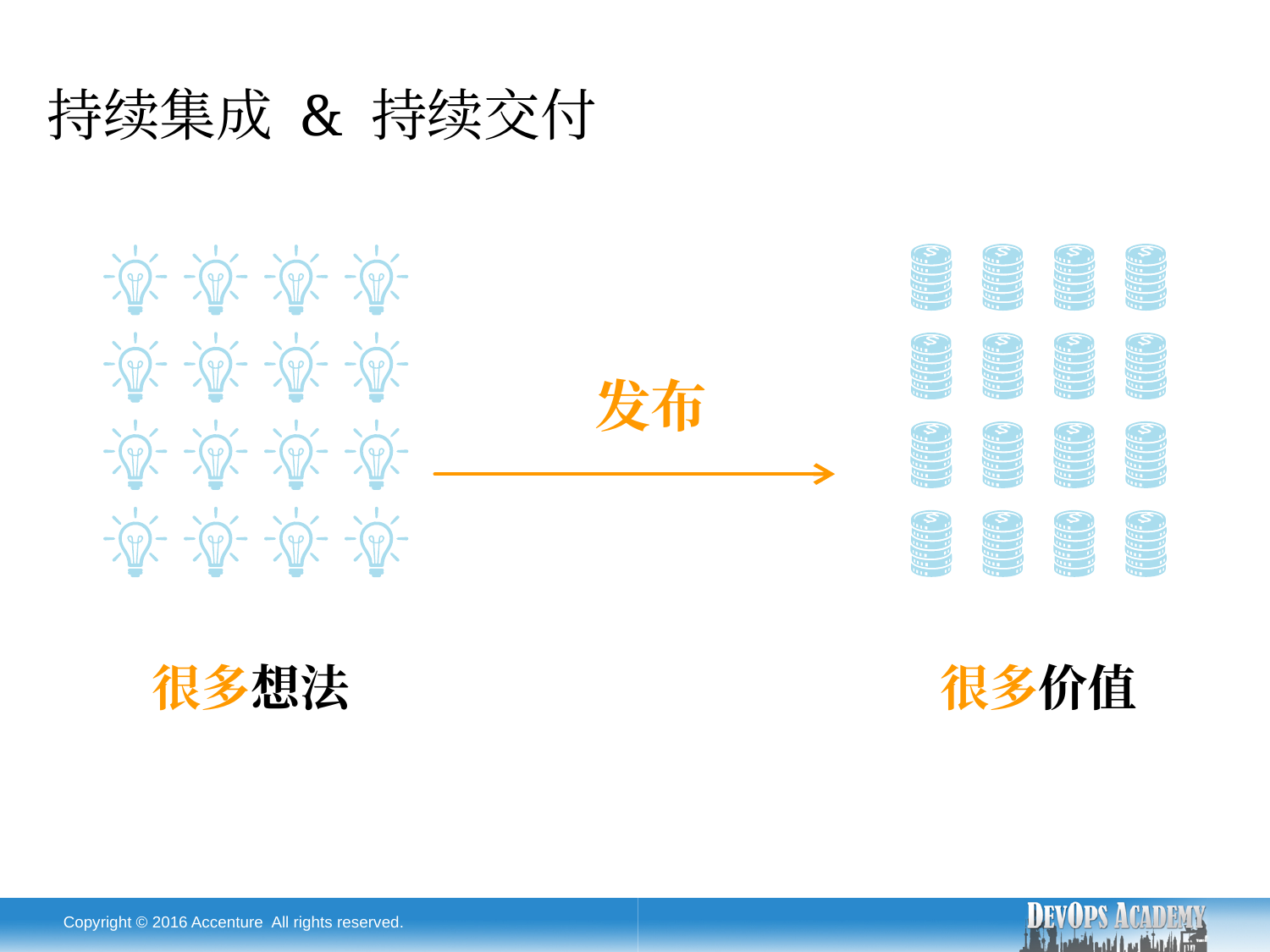

持续集成 & 持续交付

很多价值

很多想法
发布
Copyright © 2016 Accenture  All rights reserved.